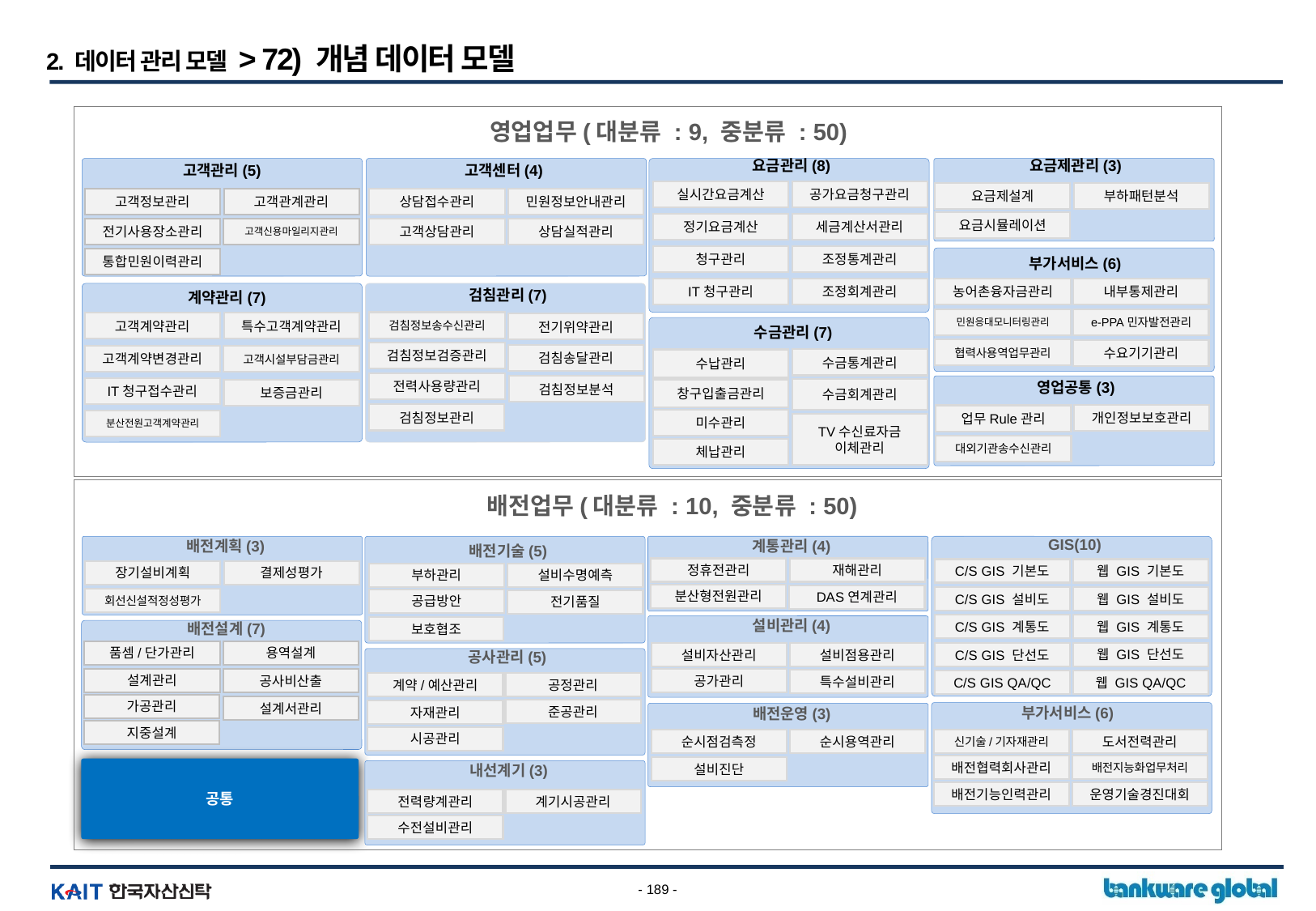

2. 데이터 관리 모델 > 72) 개념 데이터 모델

영업업무(대분류 : 9, 중분류 : 50)
요금관리(8)
요금제관리(3)
고객관리(5)
고객센터(4)

실시간요금계산
공가요금청구관리
요금제설계
부하패턴분석
고객정보관리
고객관계관리
상담접수관리
민원정보안내관리
요금시뮬레이션
정기요금계산
세금계산서관리
전기사용장소관리
고객상담관리
상담실적관리
고객신용마일리지관리
청구관리
조정통계관리

부가서비스(6)
통합민원이력관리
IT청구관리
조정회계관리
농어촌융자금관리
내부통제관리
검침관리(7)
계약관리(7)

e-PPA민자발전관리
민원응대모니터링관리
검침정보송수신관리
고객계약관리
특수고객계약관리
전기위약관리
수금관리(7)

협력사용역업무관리
수요기기관리
검침정보검증관리
검침송달관리
고객계약변경관리
고객시설부담금관리
수금통계관리
수납관리
영업공통(3)
전력사용량관리

검침정보분석
IT청구접수관리
수금회계관리
창구입출금관리
보증금관리
검침정보관리
개인정보보호관리
업무Rule관리
미수관리
분산전원고객계약관리
TV수신료자금
이체관리
대외기관송수신관리
체납관리

배전업무(대분류 : 10, 중분류 : 50)
GIS(10)
배전계획(3)
계통관리(4)
배전기술(5)

정휴전관리
재해관리
C/S GIS 기본도
웹 GIS 기본도
장기설비계획
결제성평가
부하관리
설비수명예측
분산형전원관리
DAS연계관리
웹 GIS 설비도
C/S GIS 설비도
회선신설적정성평가
공급방안
전기품질
설비관리(4)
배전설계(7)
웹 GIS 계통도
C/S GIS 계통도

보호협조

품셈/단가관리
용역설계
공사관리(5)
웹 GIS 단선도
C/S GIS 단선도
설비자산관리
설비점용관리

설계관리
공사비산출
공가관리
특수설비관리
웹 GIS QA/QC
C/S GIS QA/QC
계약/예산관리
공정관리
가공관리
설계서관리
부가서비스(6)
배전운영(3)
준공관리
자재관리

지중설계
시공관리
신기술/기자재관리
도서전력관리
순시점검측정
순시용역관리
내선계기(3)
배전지능화업무처리
배전협력회사관리
설비진단
공통

배전기능인력관리
운영기술경진대회
전력량계관리
계기시공관리
수전설비관리